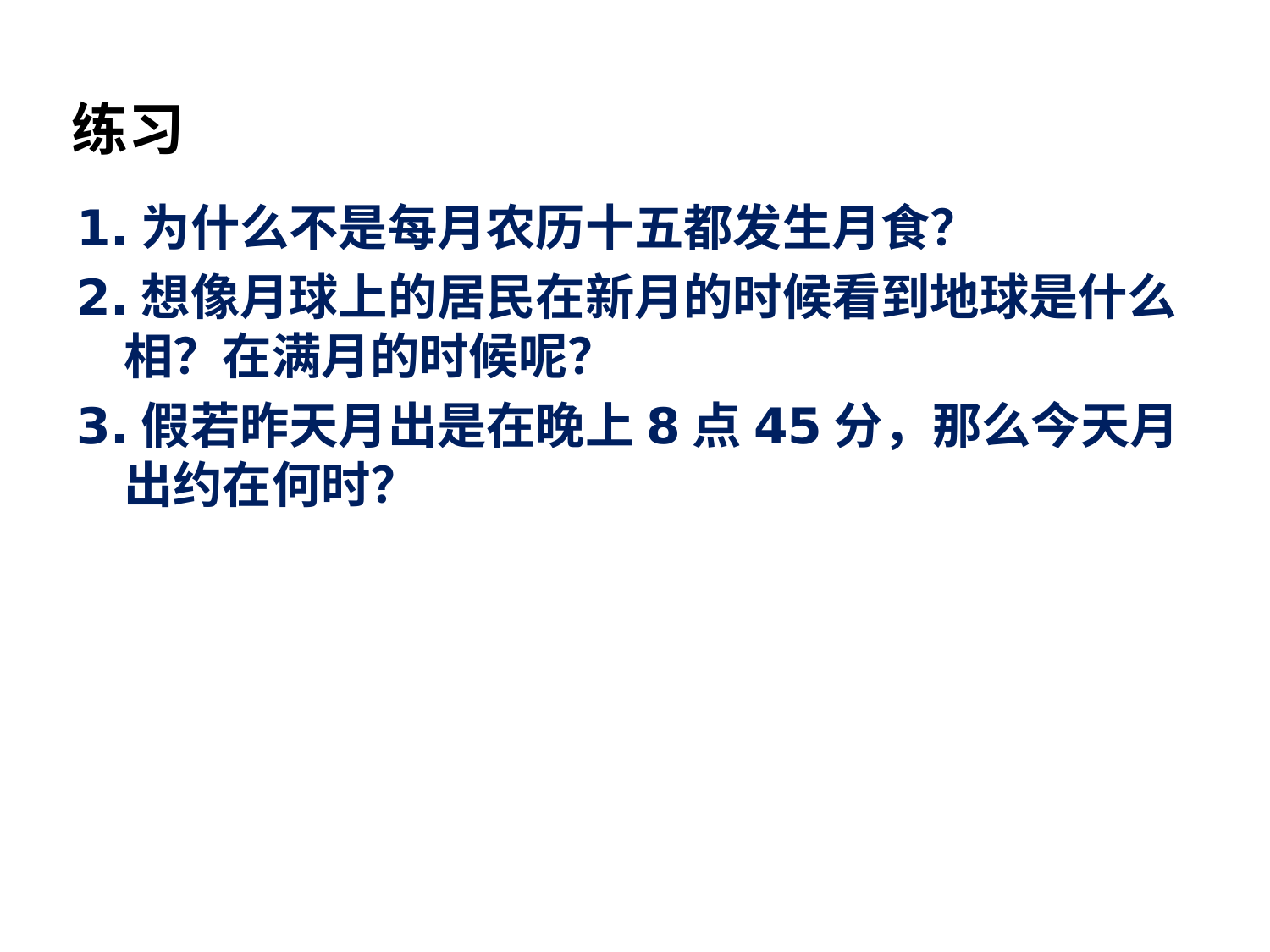

练习
1.为什么不是每月农历十五都发生月食？
2.想像月球上的居民在新月的时候看到地球是什么相？在满月的时候呢？
3.假若昨天月出是在晚上8点45分，那么今天月出约在何时？